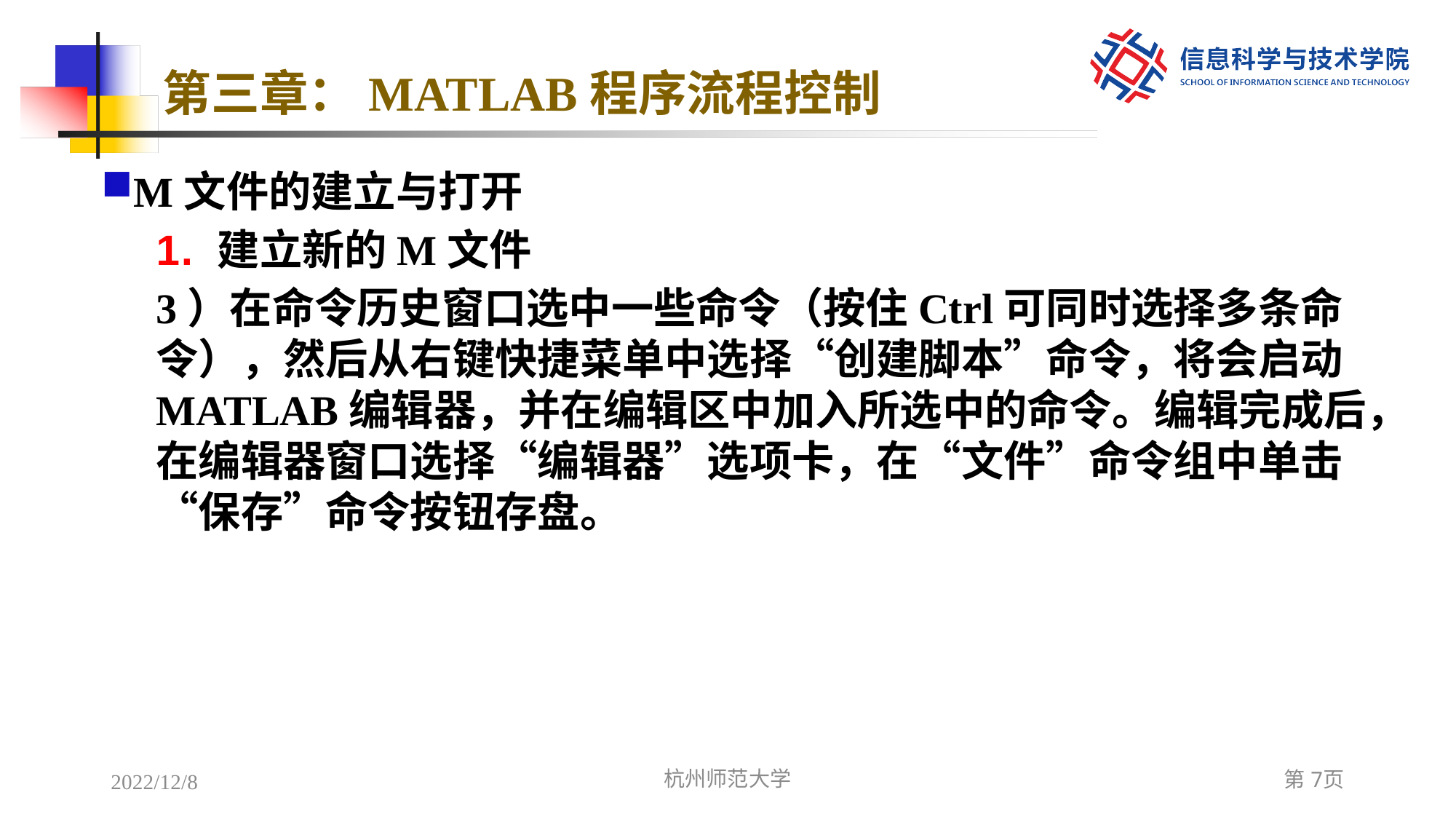

# 第三章：MATLAB程序流程控制
M文件的建立与打开
建立新的M文件
3）在命令历史窗口选中一些命令（按住Ctrl可同时选择多条命令），然后从右键快捷菜单中选择“创建脚本”命令，将会启动MATLAB编辑器，并在编辑区中加入所选中的命令。编辑完成后，在编辑器窗口选择“编辑器”选项卡，在“文件”命令组中单击“保存”命令按钮存盘。
2022/12/8
杭州师范大学
第7页